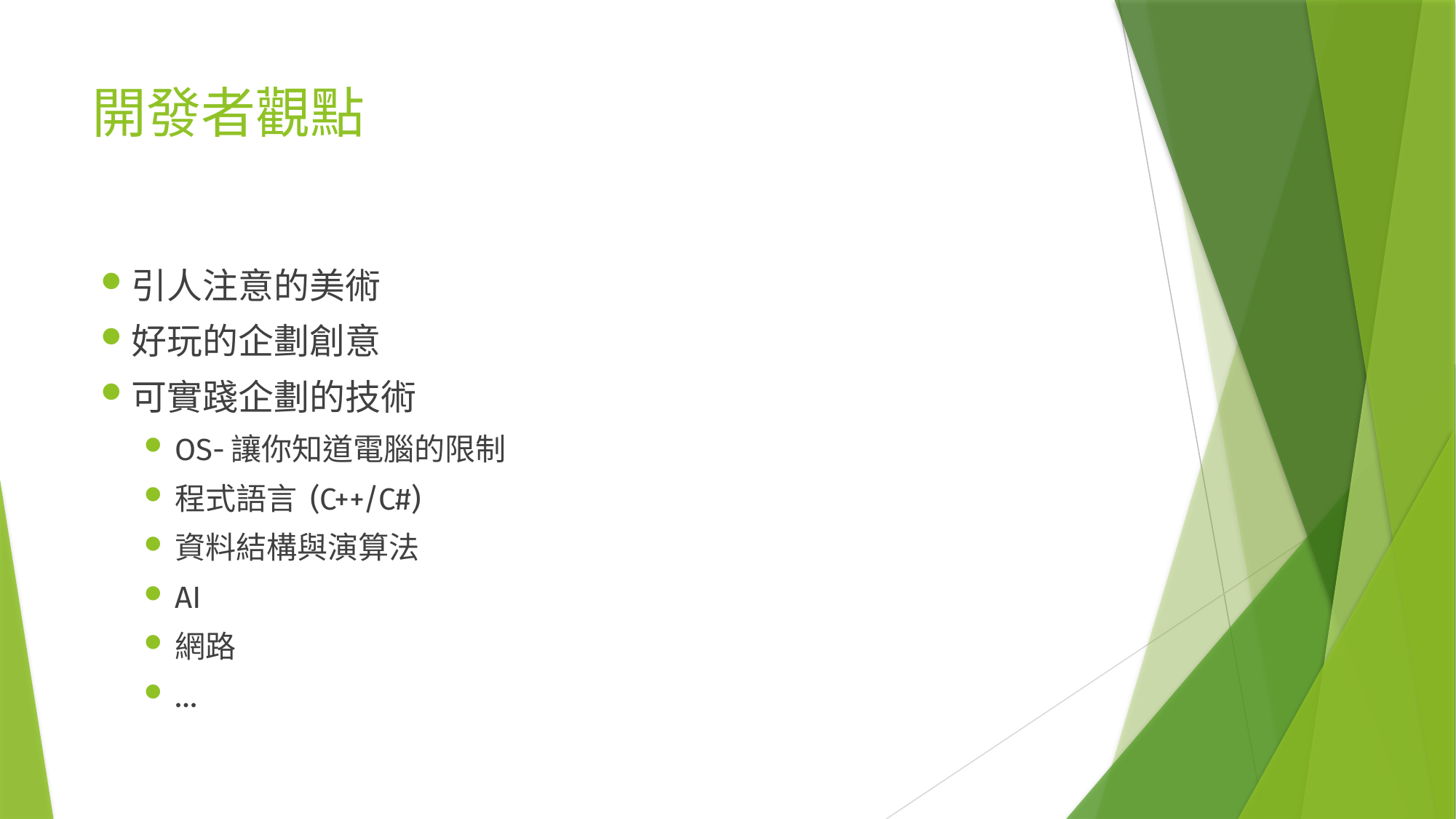

# 開發者觀點
引人注意的美術
好玩的企劃創意
可實踐企劃的技術
OS-讓你知道電腦的限制
程式語言 (C++/C#)
資料結構與演算法
AI
網路
…